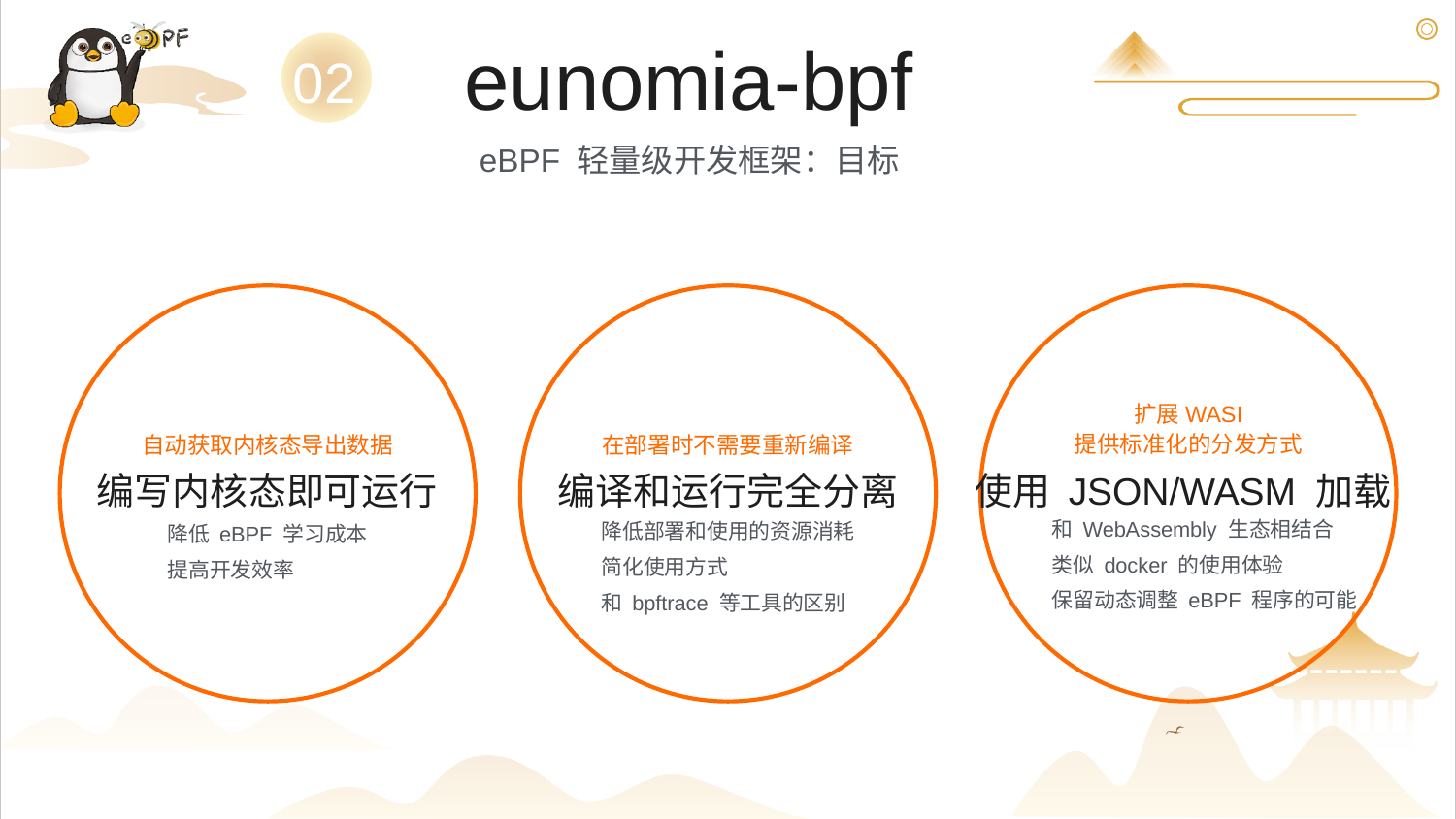

BBAAD9C20180234D78A0072836F0B46062B9B20715048B20A6D98139B1532BF60B44BC38916EFB0222692908C84601EBEFF921AA61D02B411BBFC202745E22D524F665ADBA25769744C22C076802468F5E40E9EA74477153B8EBE19701812C28DCC6229FDE3
eunomia-bpf
02
eBPF 轻量级开发框架：目标

扩展WASI

提供标准化的分发方式
自动获取内核态导出数据
在部署时不需要重新编译
编写内核态即可运行
编译和运行完全分离
使用 JSON/WASM 加载
和 WebAssembly 生态相结合

类似 docker 的使用体验

保留动态调整 eBPF 程序的可能
降低部署和使用的资源消耗

简化使用方式

和 bpftrace 等工具的区别
降低 eBPF 学习成本

提高开发效率